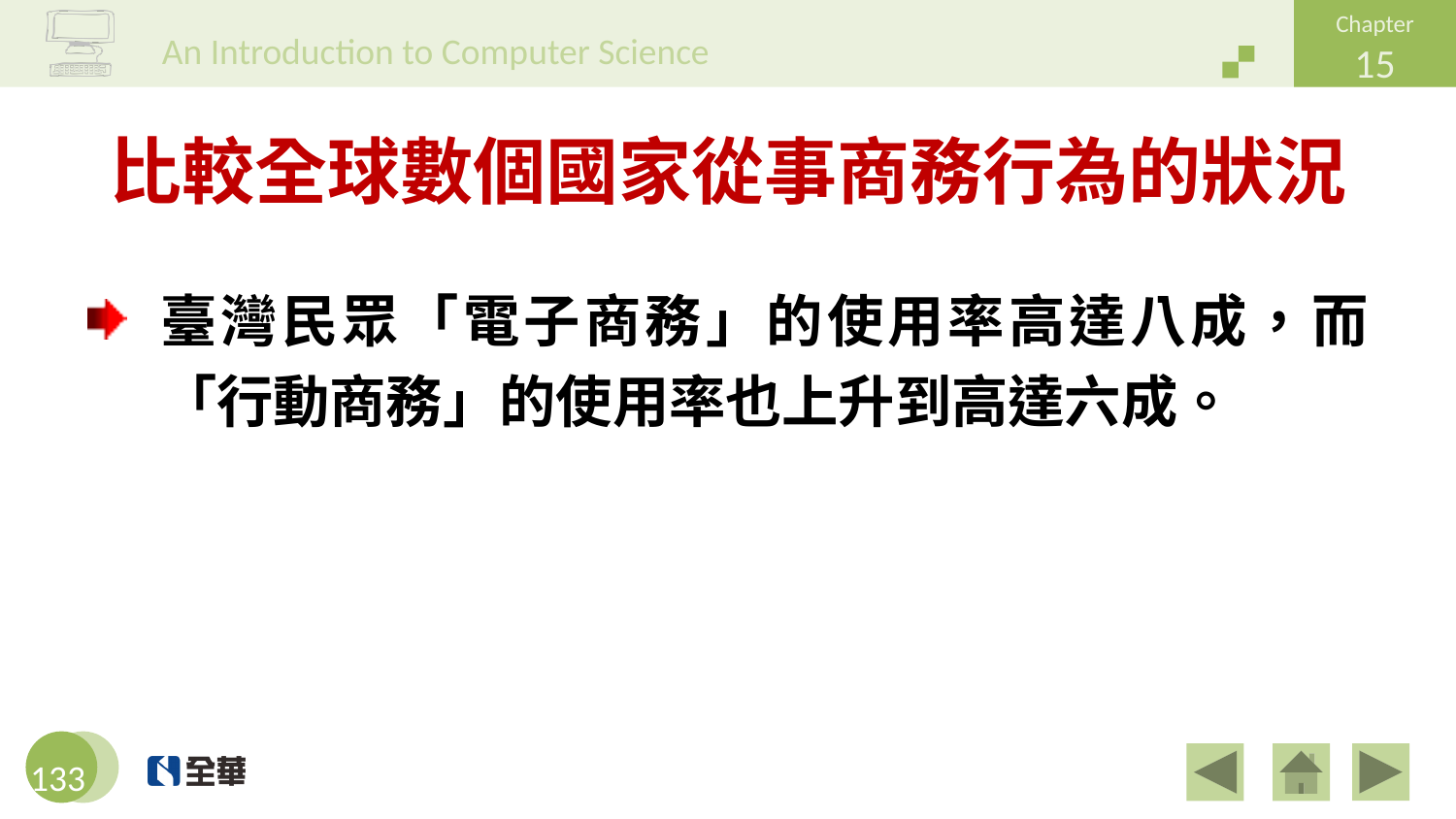

# 比較全球數個國家從事商務行為的狀況
臺灣民眾「電子商務」的使用率高達八成，而「行動商務」的使用率也上升到高達六成。